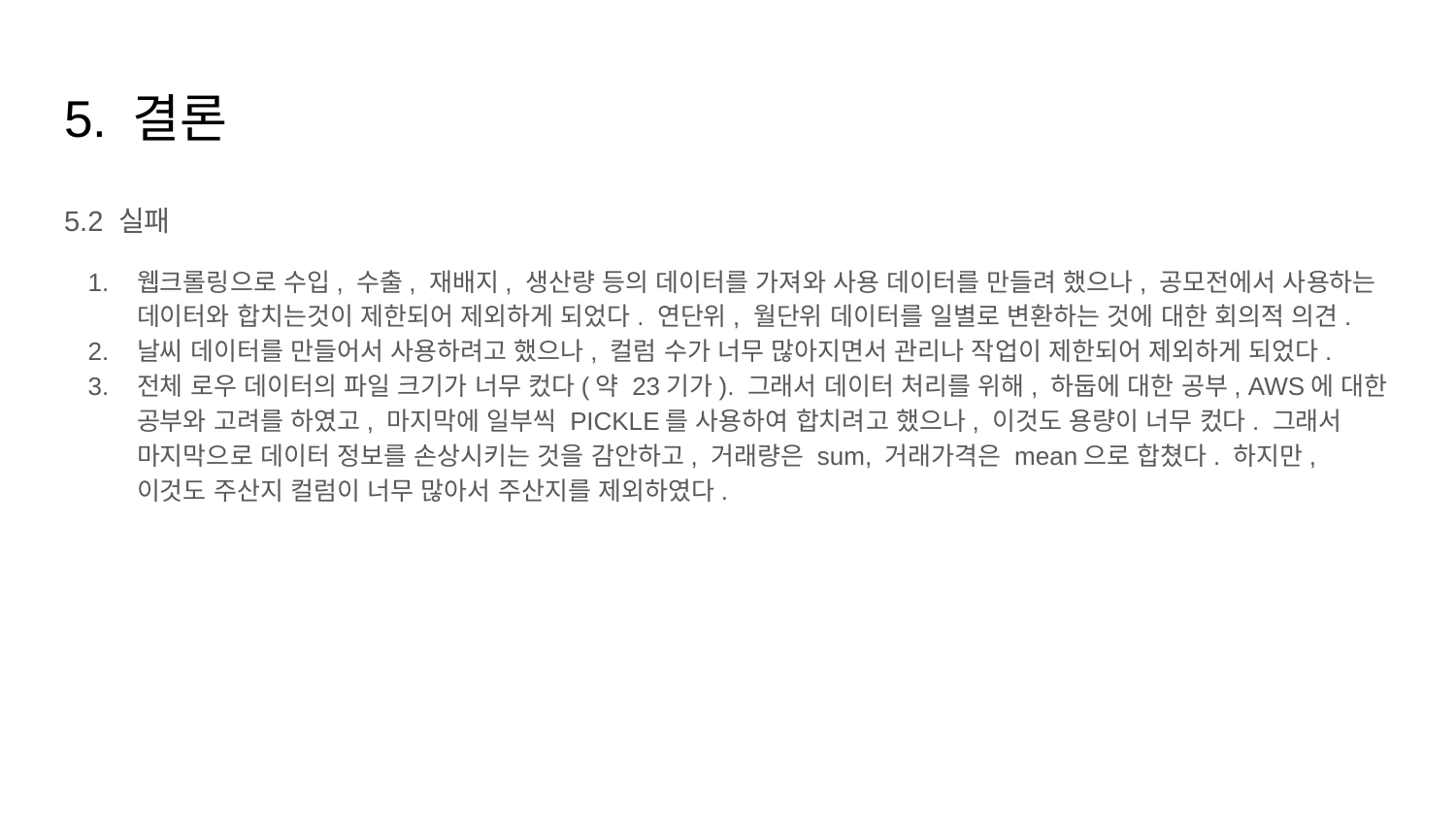

# 5. 결론
5.2 실패
웹크롤링으로 수입, 수출, 재배지, 생산량 등의 데이터를 가져와 사용 데이터를 만들려 했으나, 공모전에서 사용하는 데이터와 합치는것이 제한되어 제외하게 되었다. 연단위, 월단위 데이터를 일별로 변환하는 것에 대한 회의적 의견.
날씨 데이터를 만들어서 사용하려고 했으나, 컬럼 수가 너무 많아지면서 관리나 작업이 제한되어 제외하게 되었다.
전체 로우 데이터의 파일 크기가 너무 컸다(약 23기가). 그래서 데이터 처리를 위해, 하둡에 대한 공부, AWS에 대한 공부와 고려를 하였고, 마지막에 일부씩 PICKLE를 사용하여 합치려고 했으나, 이것도 용량이 너무 컸다. 그래서 마지막으로 데이터 정보를 손상시키는 것을 감안하고, 거래량은 sum, 거래가격은 mean으로 합쳤다. 하지만, 이것도 주산지 컬럼이 너무 많아서 주산지를 제외하였다.